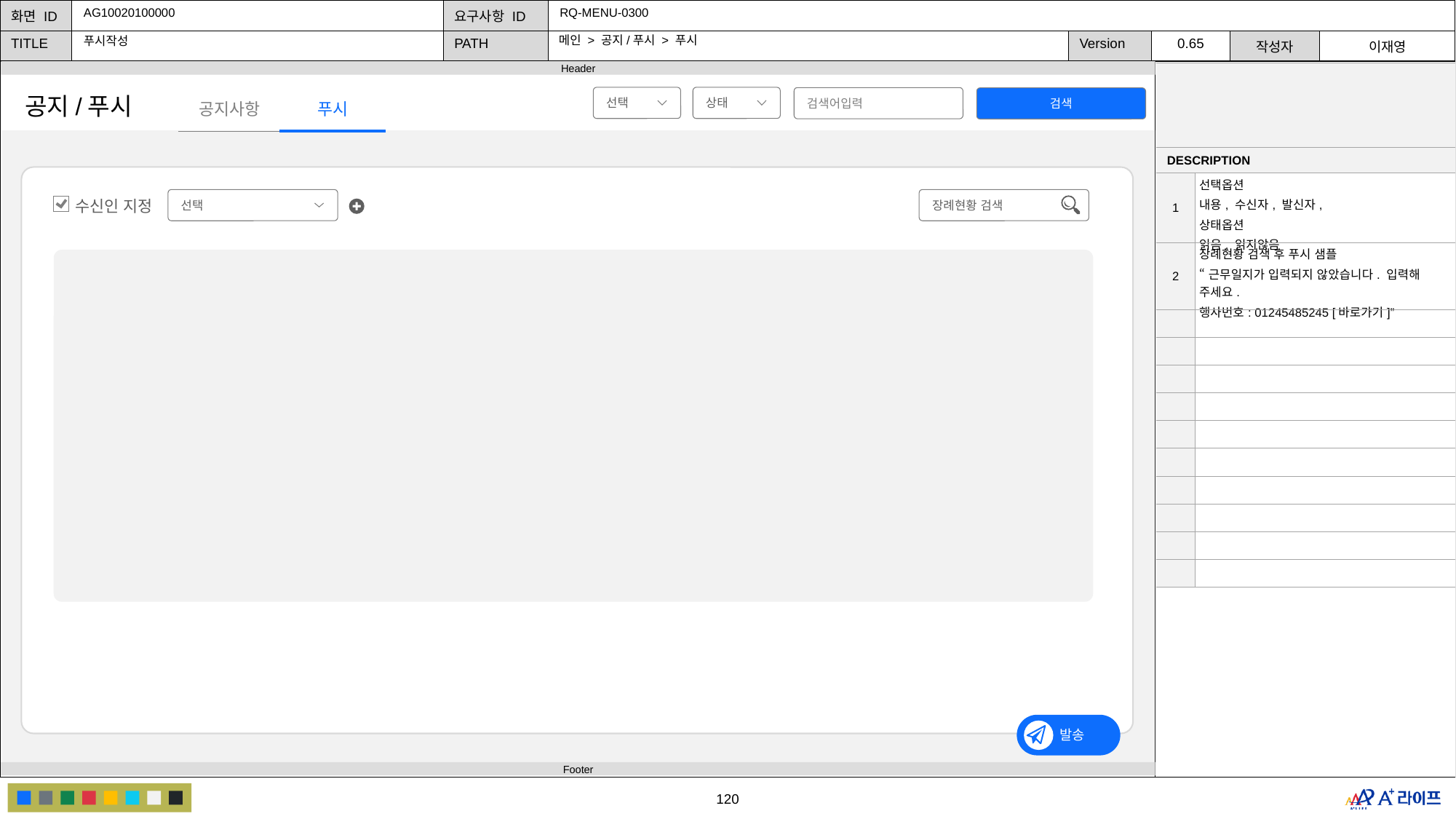

AG10020100000
RQ-MENU-0300

메인 > 공지/푸시 > 푸시
푸시작성
|  |  |
| --- | --- |
| DESCRIPTION |  |
| 1 | 선택옵션 내용, 수신자, 발신자, 상태옵션 읽음, 읽지않음 |
| 2 | 장례현황 검색 후 푸시 샘플 “근무일지가 입력되지 않았습니다. 입력해 주세요. 행사번호: 01245485245 [바로가기]” |
|  |  |
|  |  |
|  |  |
|  |  |
|  |  |
|  |  |
|  |  |
|  |  |
|  |  |
|  |  |
공지/푸시
선택

상태

검색어입력
검색
푸시
공지사항

장례현황 검색
선택

수신인 지정

발송